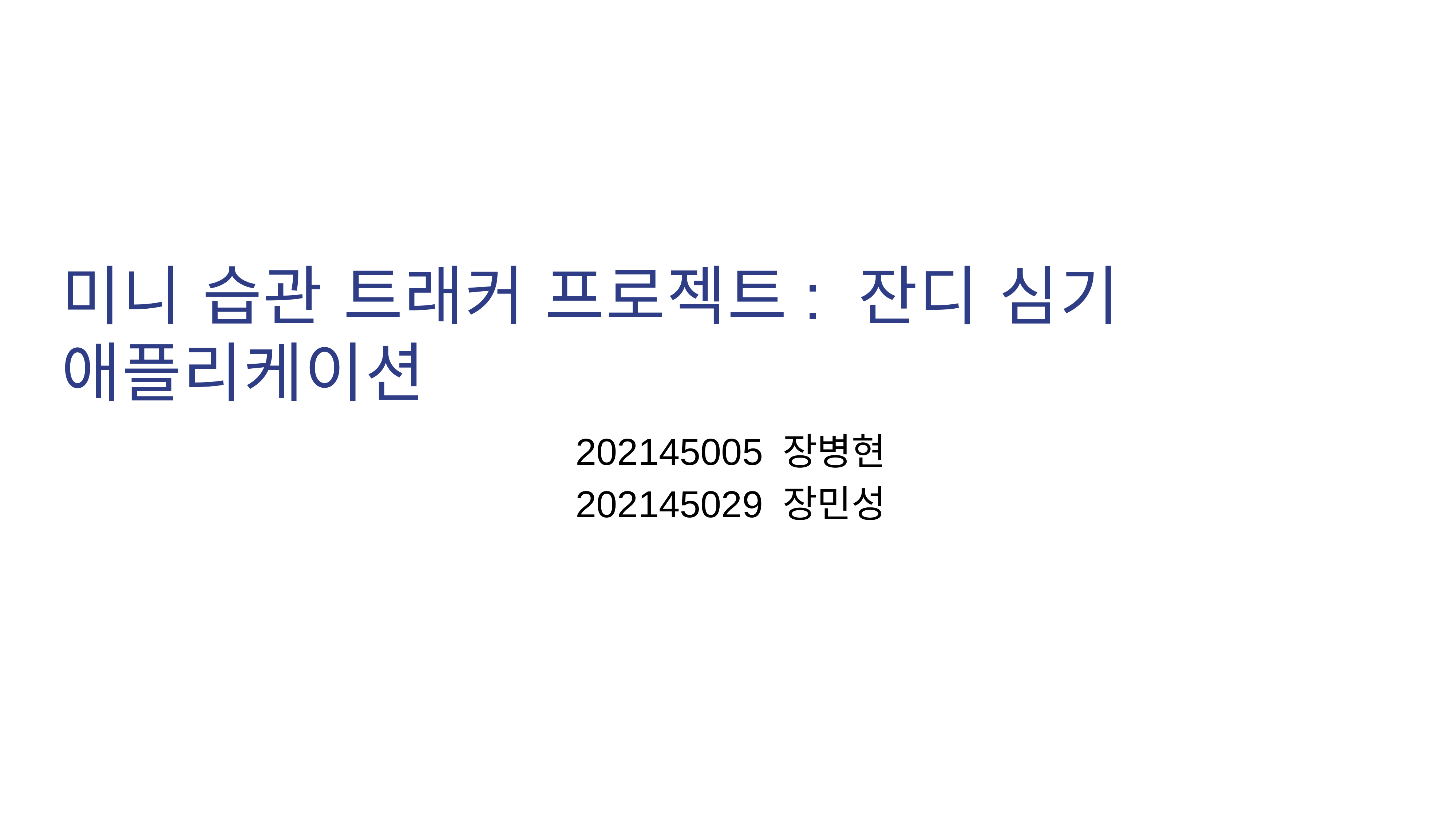

미니 습관 트래커 프로젝트: 잔디 심기 애플리케이션
202145005 장병현
202145029 장민성